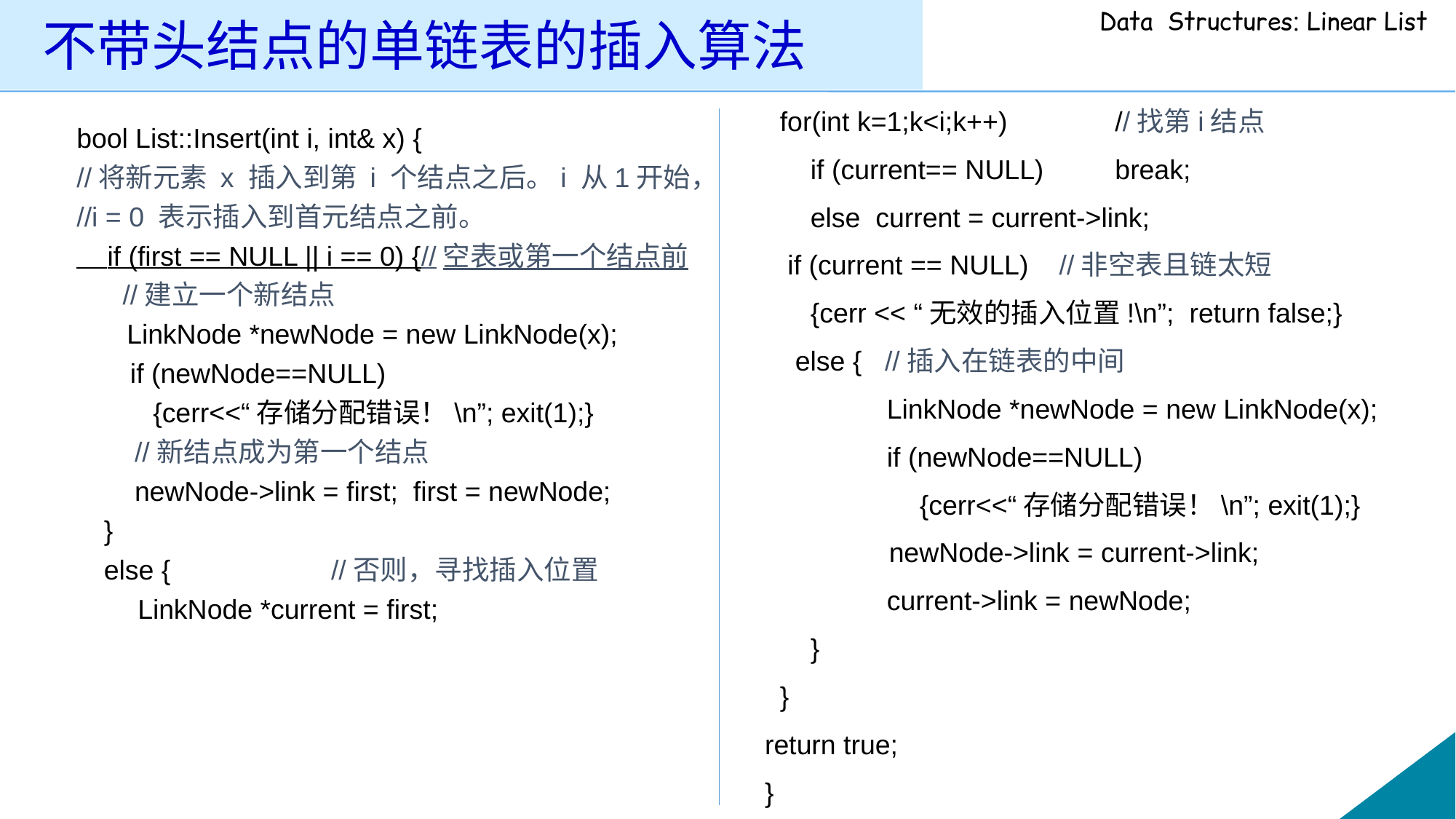

# 不带头结点的单链表的插入算法
  for(int k=1;k<i;k++)	   //找第i结点
      if (current== NULL) 	   break;
      else  current = current->link;
   if (current == NULL)    //非空表且链太短
      {cerr << “无效的插入位置!\n”;  return false;}
    else {   //插入在链表的中间
                LinkNode *newNode = new LinkNode(x);
                if (newNode==NULL)
 	      {cerr<<“存储分配错误！\n”; exit(1);}
	  newNode->link = current->link;
                current->link = newNode;
      }
  }
return true;
}
bool List::Insert(int i, int& x) {
//将新元素 x 插入到第 i 个结点之后。i 从1开始，
//i = 0 表示插入到首元结点之前。
    if (first == NULL || i == 0) {//空表或第一个结点前
      //建立一个新结点
	   LinkNode *newNode = new LinkNode(x);
       if (newNode==NULL)
          {cerr<<“存储分配错误！\n”; exit(1);}
	    //新结点成为第一个结点
	    newNode->link = first;  first = newNode;
   	}
  	else {                     //否则，寻找插入位置
        LinkNode *current = first;